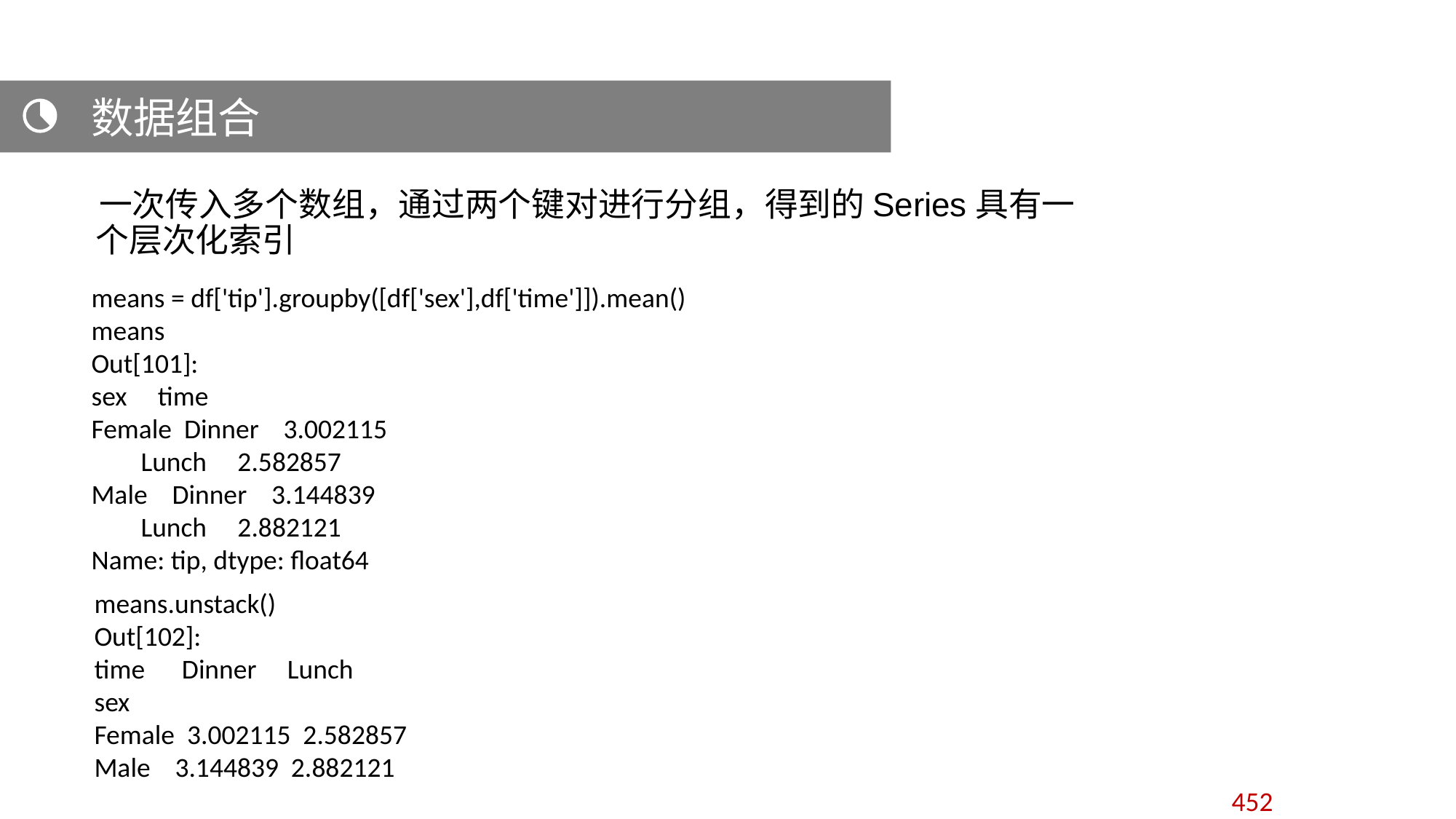

数据组合

   一次传入多个数组，通过两个键对进行分组，得到的Series具有一个层次化索引
means = df['tip'].groupby([df['sex'],df['time']]).mean()
means
Out[101]:
sex     time
Female  Dinner    3.002115
        Lunch     2.582857
Male    Dinner    3.144839
        Lunch     2.882121
Name: tip, dtype: float64
means.unstack()
Out[102]:
time      Dinner     Lunch
sex
Female  3.002115  2.582857
Male    3.144839  2.882121

452